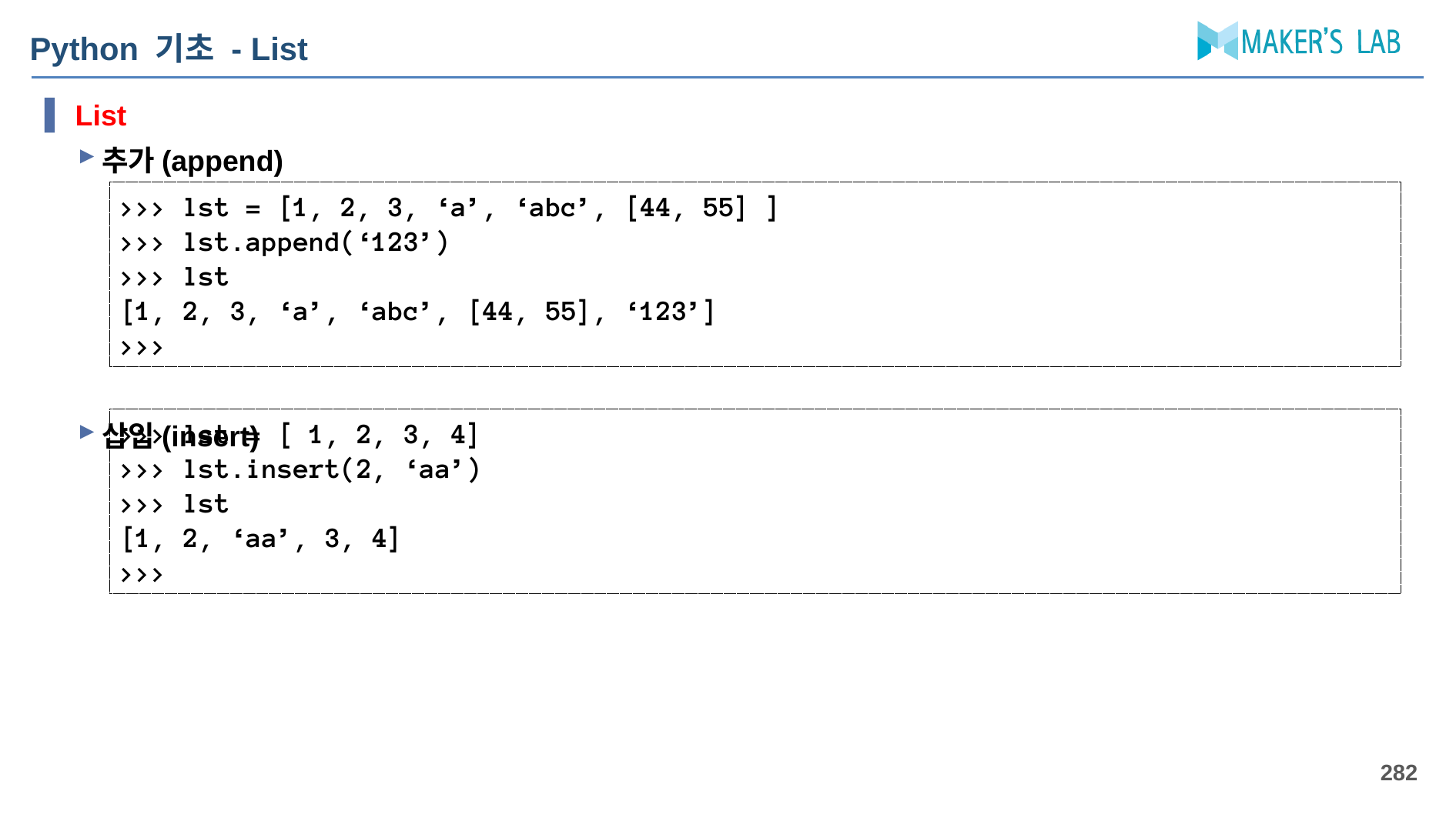

# Python 기초 - List
List
추가(append)

삽입(insert)
>>> lst = [1, 2, 3, ‘a’, ‘abc’, [44, 55] ]
>>> lst.append(‘123’)
>>> lst
[1, 2, 3, ‘a’, ‘abc’, [44, 55], ‘123’]
>>>
>>> lst = [ 1, 2, 3, 4]
>>> lst.insert(2, ‘aa’)
>>> lst
[1, 2, ‘aa’, 3, 4]
>>>
282